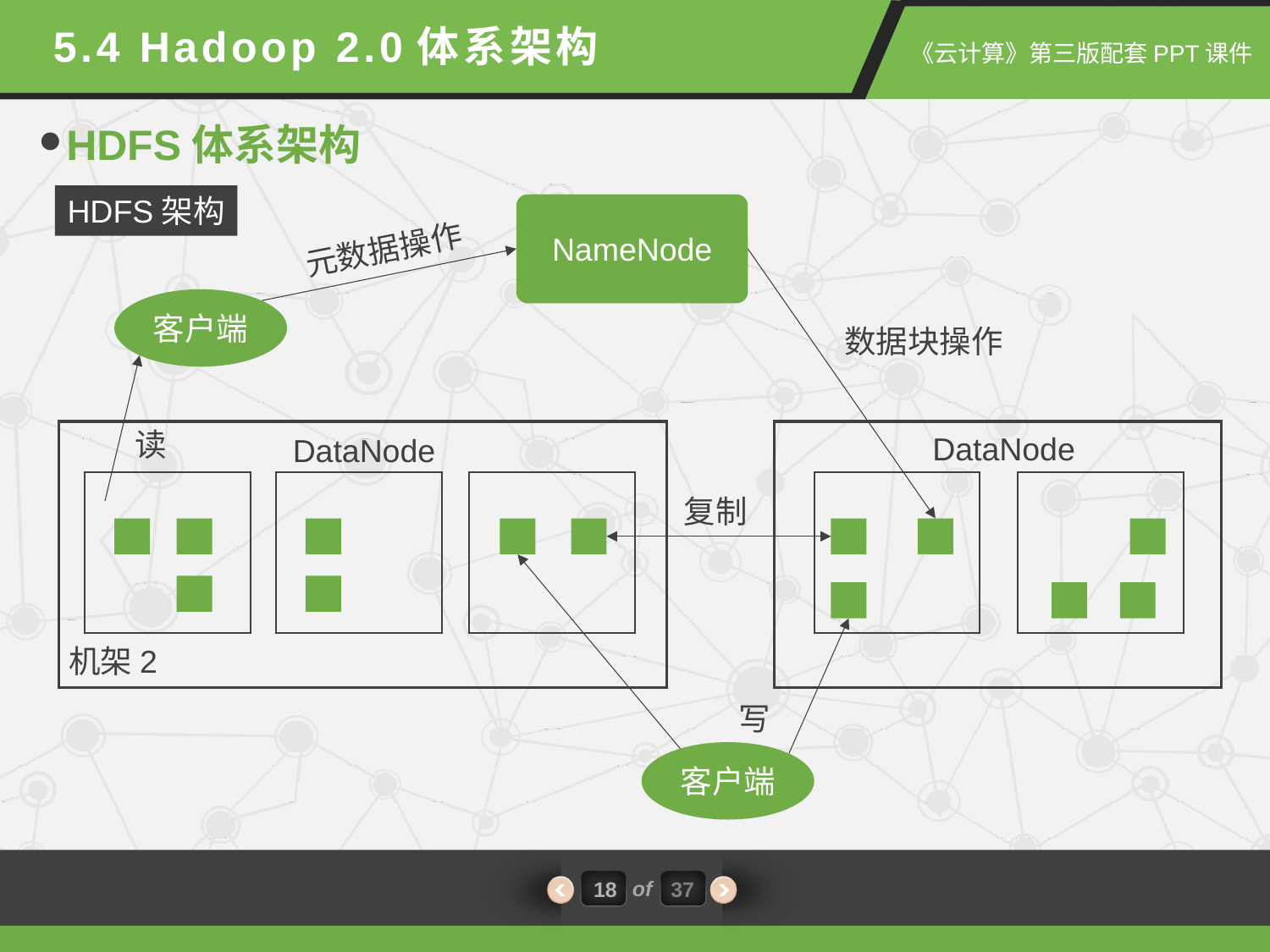

5.4 Hadoop 2.0体系架构
HDFS体系架构

HDFS架构
NameNode
元数据操作
客户端
数据块操作
读

DataNode
DataNode

复制

机架2
写
客户端
18